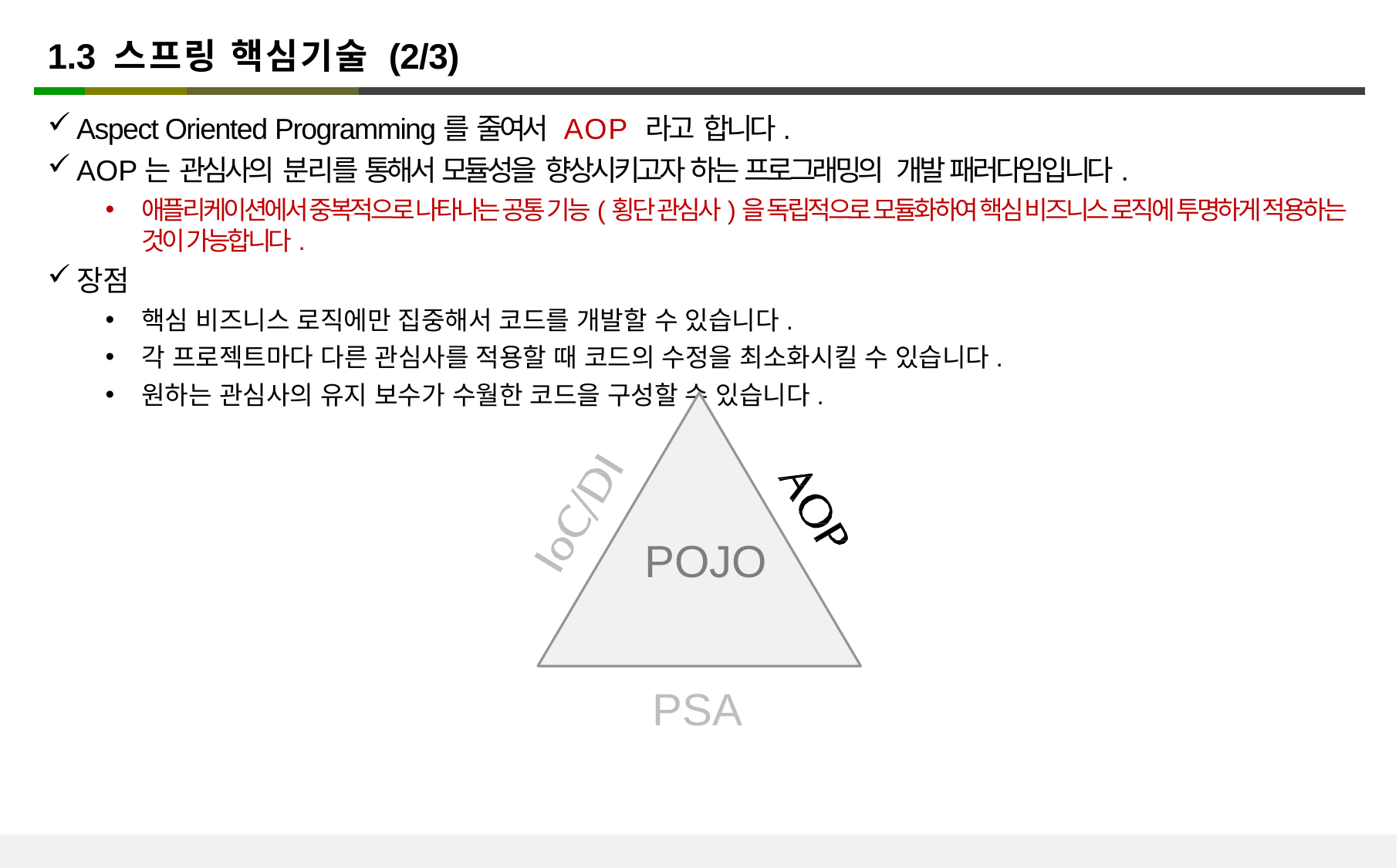

1.3 스프링 핵심기술 (2/3)

Aspect Oriented Programming를 줄여서 AOP 라고 합니다.
AOP는 관심사의 분리를 통해서  모듈성을  향상시키고자 하는 프로그래밍의  개발 패러다임입니다.
애플리케이션에서 중복적으로 나타나는 공통 기능(횡단 관심사)을 독립적으로 모듈화하여 핵심 비즈니스 로직에 투명하게 적용하는 것이 가능합니다.
장점
핵심 비즈니스 로직에만 집중해서 코드를 개발할 수 있습니다.
각 프로젝트마다 다른 관심사를 적용할 때 코드의 수정을 최소화시킬 수 있습니다.
원하는 관심사의 유지 보수가 수월한 코드을 구성할 수 있습니다.

POJO

PSA